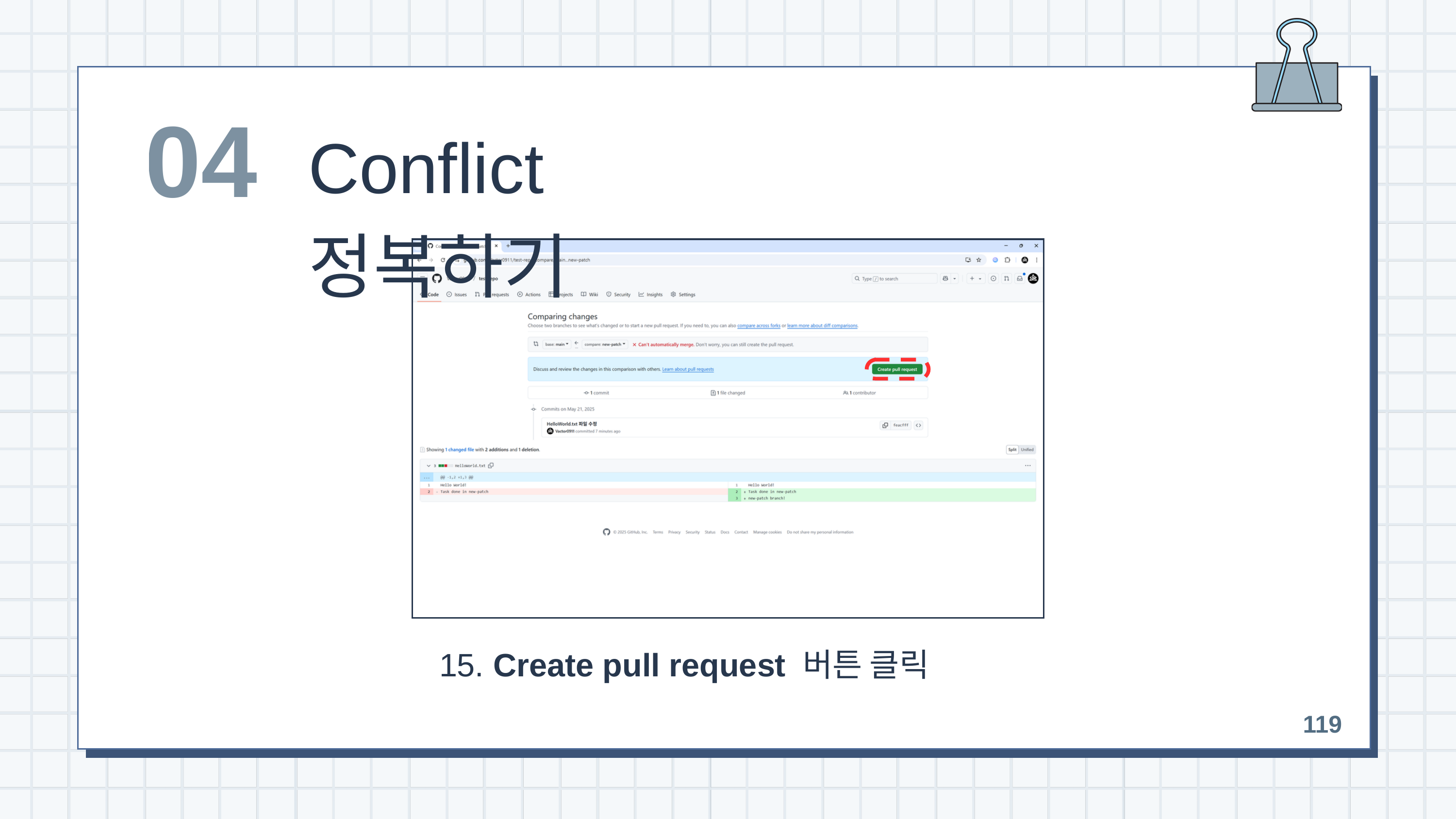

04
Conflict 정복하기

   15. Create pull request 버튼 클릭
119